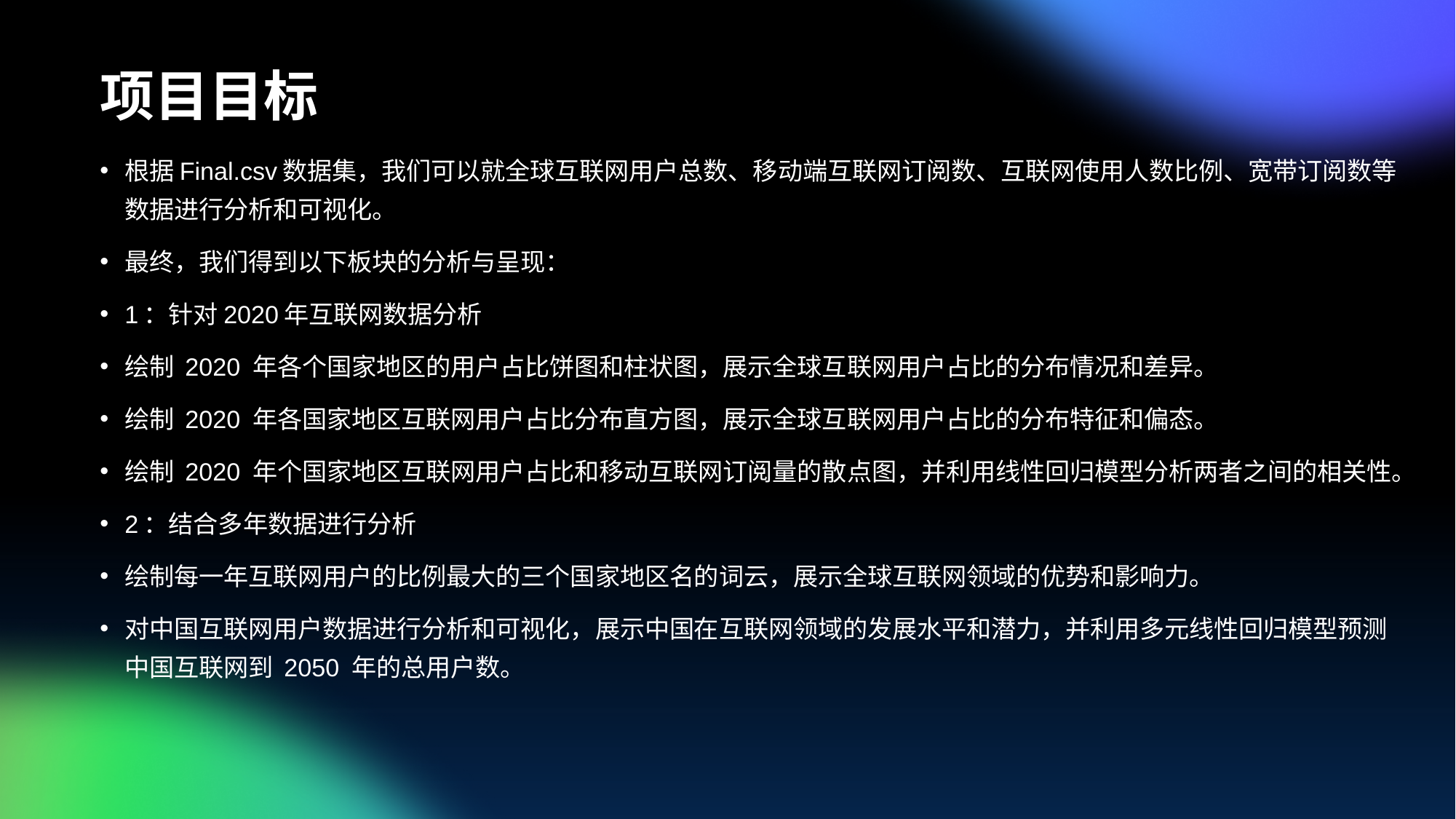

# 项目目标
根据Final.csv数据集，我们可以就全球互联网用户总数、移动端互联网订阅数、互联网使用人数比例、宽带订阅数等数据进行分析和可视化。
最终，我们得到以下板块的分析与呈现：
1：针对2020年互联网数据分析
绘制 2020 年各个国家地区的用户占比饼图和柱状图，展示全球互联网用户占比的分布情况和差异。
绘制 2020 年各国家地区互联网用户占比分布直方图，展示全球互联网用户占比的分布特征和偏态。
绘制 2020 年个国家地区互联网用户占比和移动互联网订阅量的散点图，并利用线性回归模型分析两者之间的相关性。
2：结合多年数据进行分析
绘制每一年互联网用户的比例最大的三个国家地区名的词云，展示全球互联网领域的优势和影响力。
对中国互联网用户数据进行分析和可视化，展示中国在互联网领域的发展水平和潜力，并利用多元线性回归模型预测中国互联网到 2050 年的总用户数。